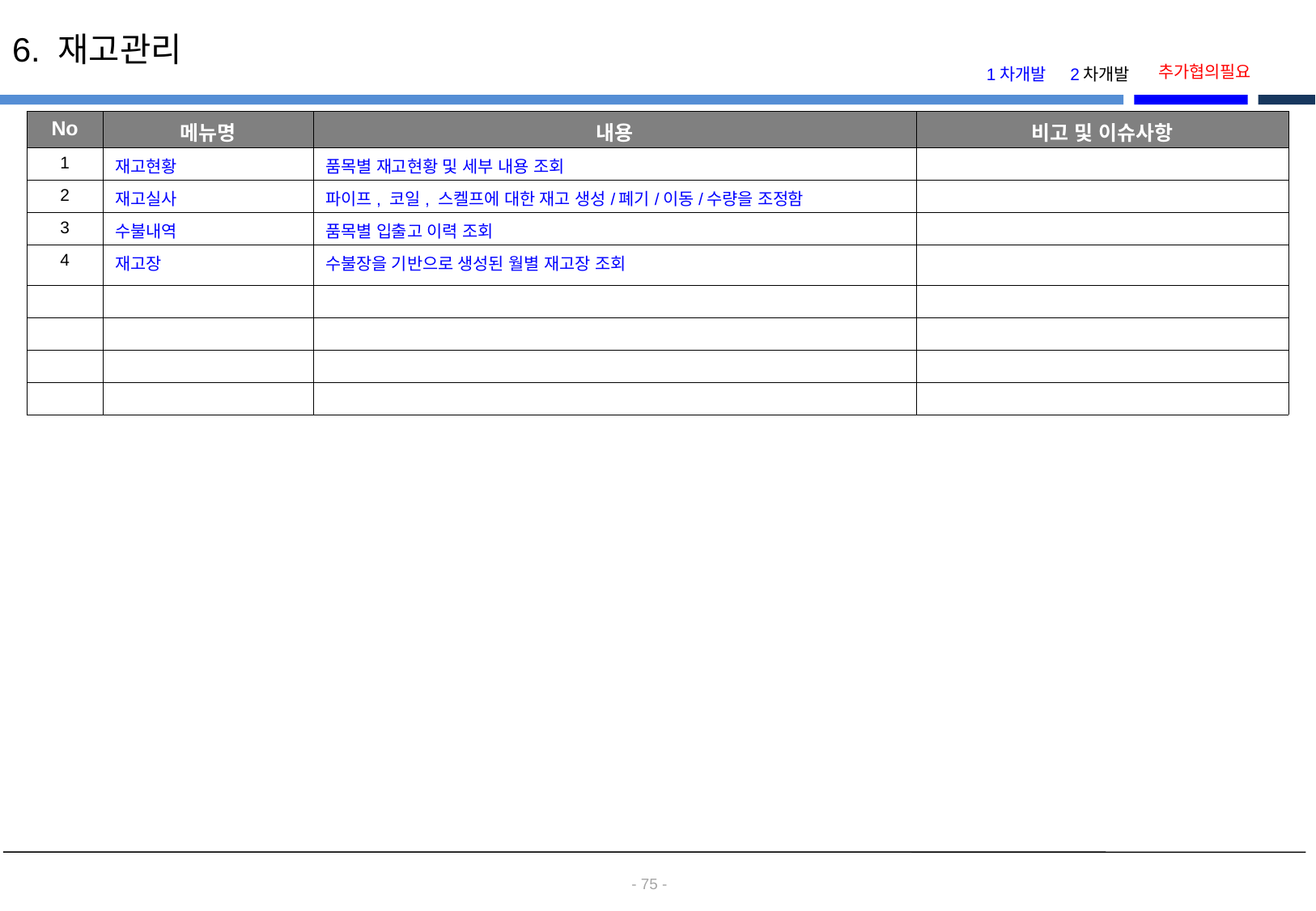

6. 재고관리
추가협의필요
1차개발
2차개발
| No | 메뉴명 | 내용 | 비고 및 이슈사항 |
| --- | --- | --- | --- |
| 1 | 재고현황 | 품목별 재고현황 및 세부 내용 조회 |  |
| 2 | 재고실사 | 파이프, 코일, 스켈프에 대한 재고 생성/폐기/이동/수량을 조정함 |  |
| 3 | 수불내역 | 품목별 입출고 이력 조회 |  |
| 4 | 재고장 | 수불장을 기반으로 생성된 월별 재고장 조회 |  |
|  |  |  |  |
|  |  |  |  |
|  |  |  |  |
|  |  |  |  |